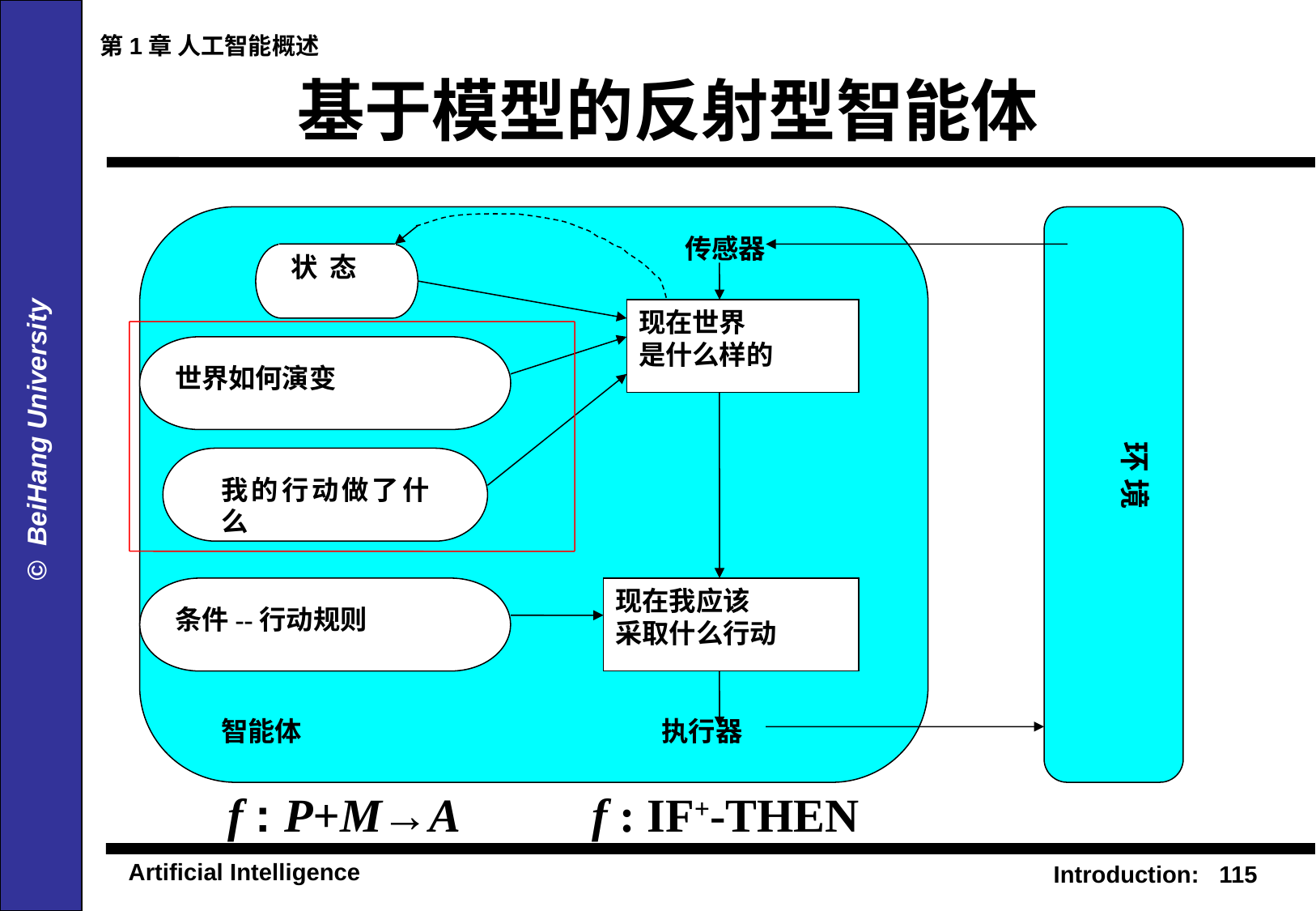

第1章 人工智能概述
# 基于模型的反射型智能体

传感器

状  态

现在世界
是什么样的

世界如何演变

环 境

我的行动做了什么

现在我应该
采取什么行动
条件--行动规则

智能体
执行器

f : P+M→A	 	f : IF+-THEN